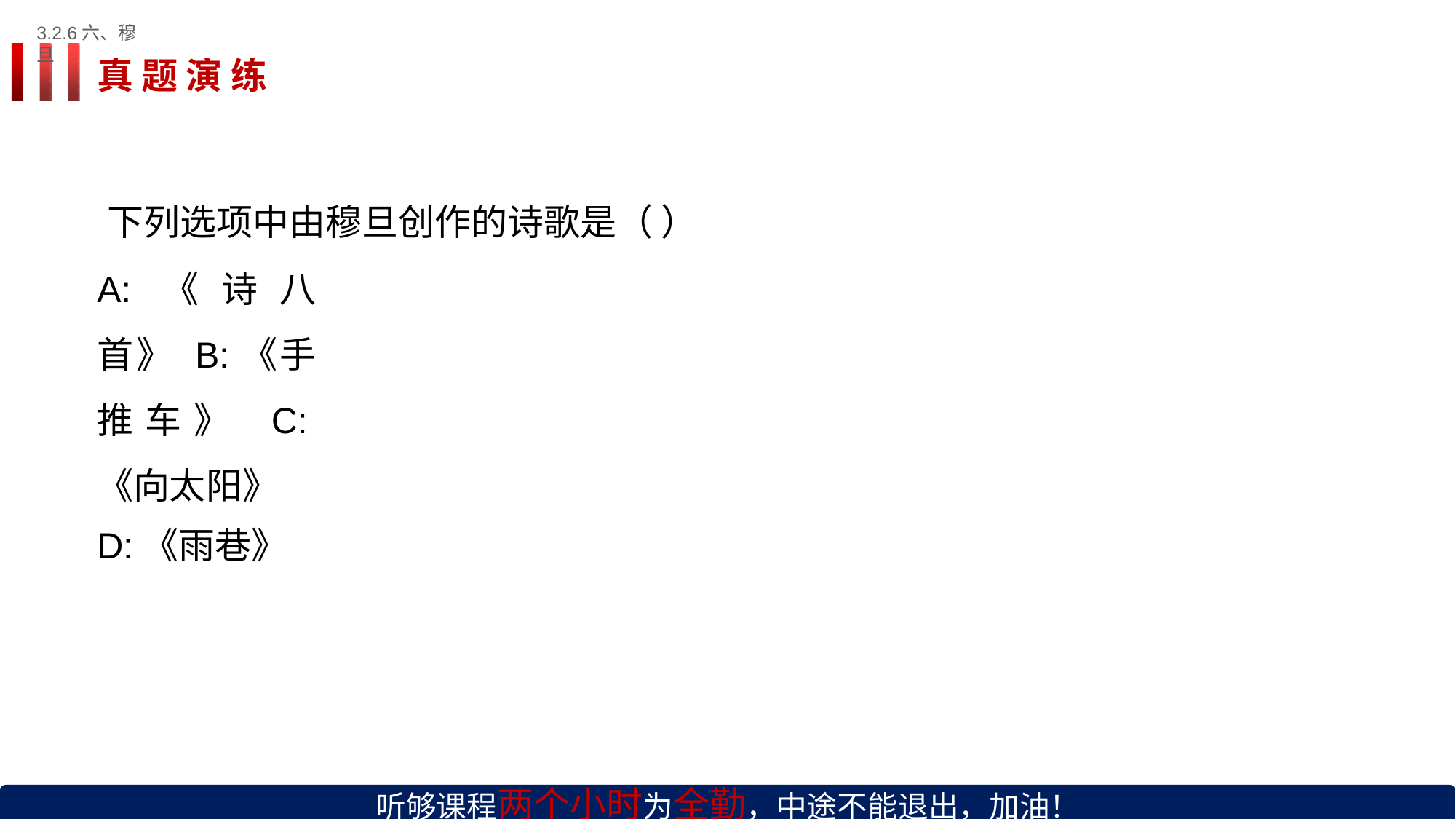

3.2.6六、穆旦

# 真 题 演 练
下列选项中由穆旦创作的诗歌是（ ）
A:《诗八首》 B:《手推车》 C:《向太阳》
D:《雨巷》
49

听够课程两个小时为全勤，中途不能退出，加油！